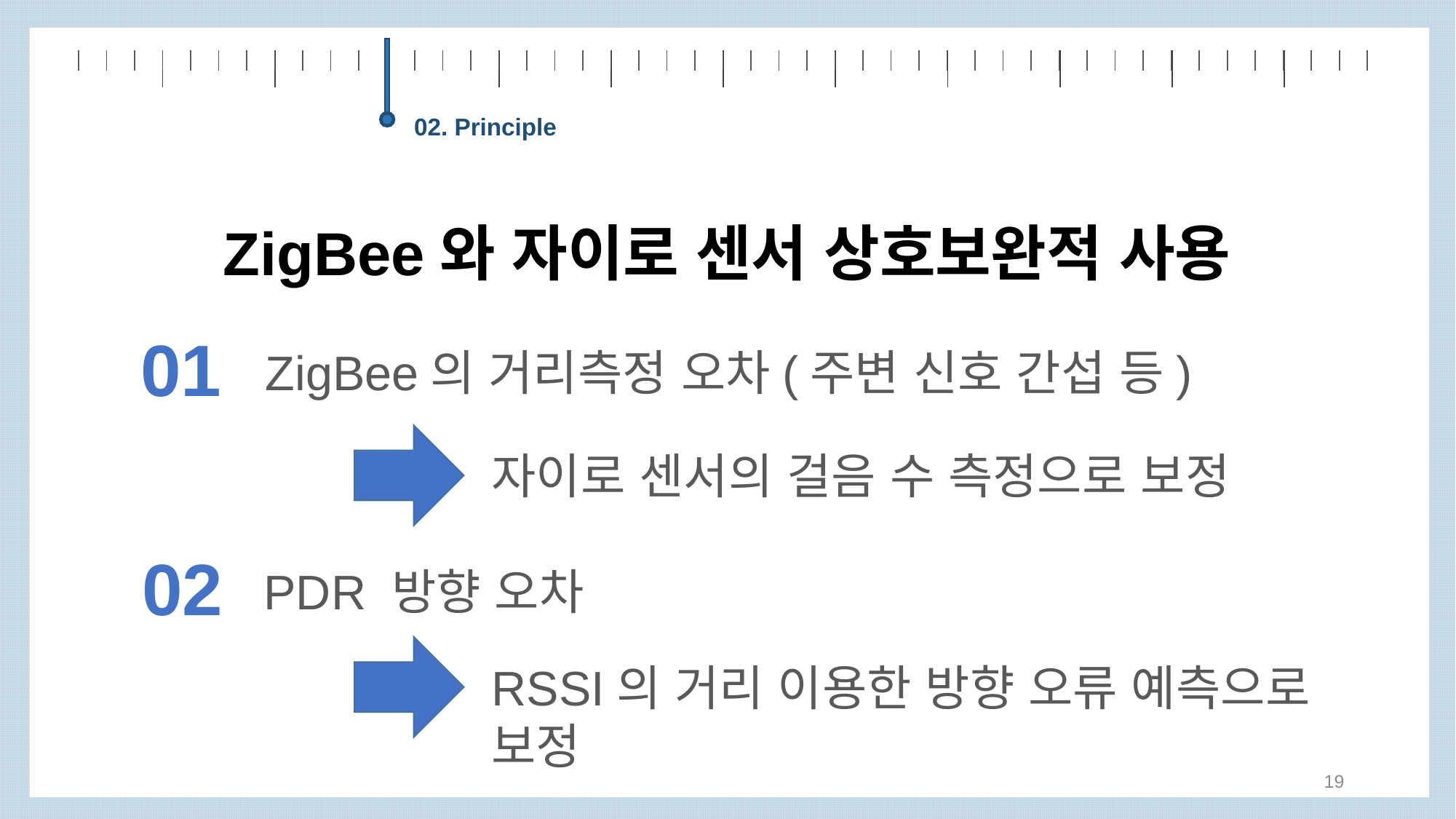

|  |  |  |  |  |  |  |  |  |  |  |  |  |  |  |  |  |  |  |  |  |  |  |  |  |  |  |  |  |  |  |  |  |  |  |  |  |  |  |  |  |  |  |  |  |  |  |  |
| --- | --- | --- | --- | --- | --- | --- | --- | --- | --- | --- | --- | --- | --- | --- | --- | --- | --- | --- | --- | --- | --- | --- | --- | --- | --- | --- | --- | --- | --- | --- | --- | --- | --- | --- | --- | --- | --- | --- | --- | --- | --- | --- | --- | --- | --- | --- | --- |
|  |  |  |  |  |  |  |  |  |  |  |  |
| --- | --- | --- | --- | --- | --- | --- | --- | --- | --- | --- | --- |
02. Principle
ZigBee와 자이로 센서 상호보완적 사용
01
ZigBee의 거리측정 오차(주변 신호 간섭 등)

자이로 센서의 걸음 수 측정으로 보정
02
PDR 방향 오차

RSSI의 거리 이용한 방향 오류 예측으로 보정
19